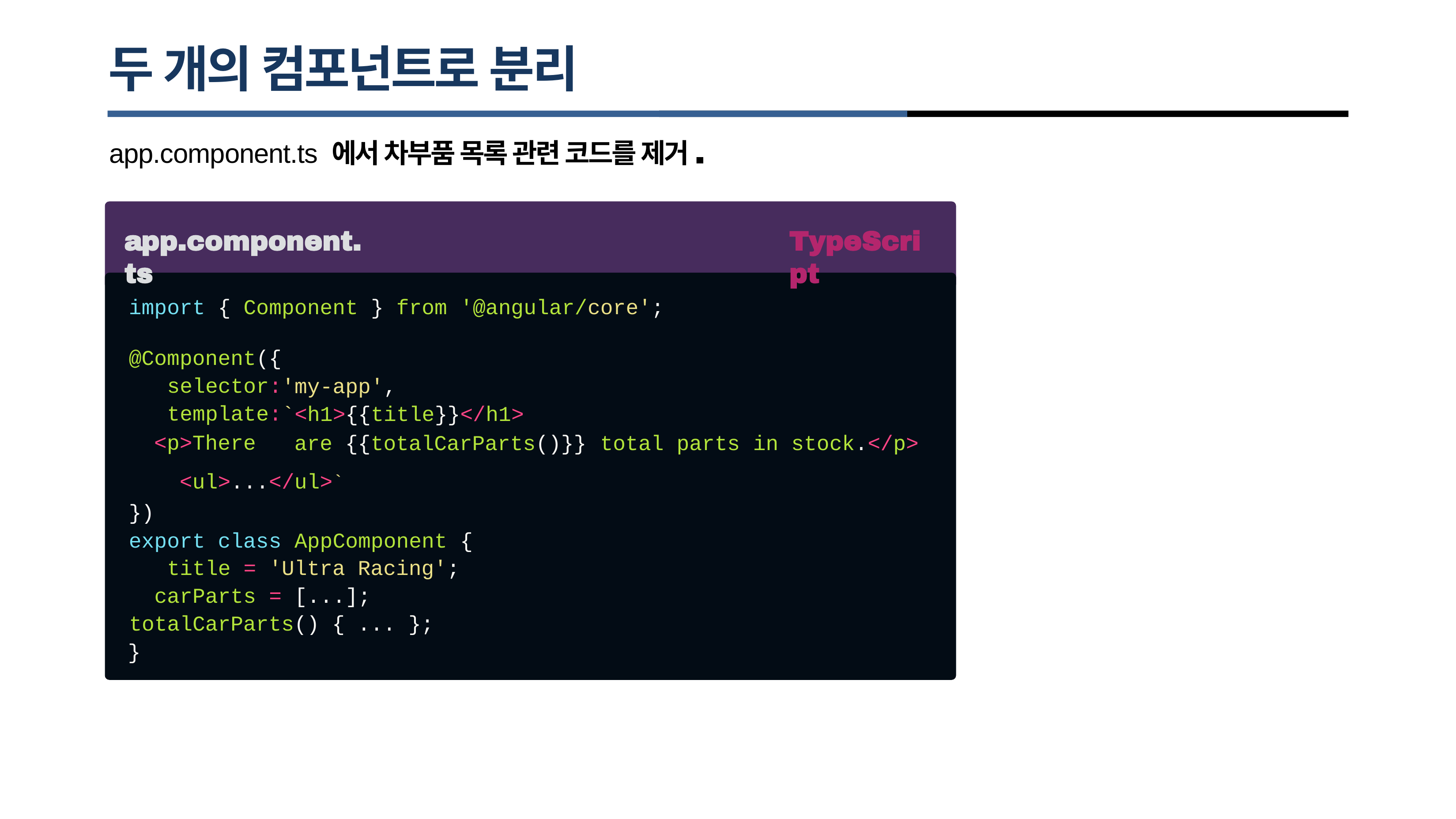

# 두 개의 컴포넌트로 분리
app.component.ts 에서 차부품 목록 관련 코드를 제거.

app.component.ts
TypeScript

import { Component
} from
'@angular/core';
@Component({  selector:  template:
<p>There
'my-app',
`<h1>{{title}}</h1>
are {{totalCarParts()}}
total
parts
in stock.</p>
<ul>...</ul>`
})
export class AppComponent {  title = 'Ultra Racing';  carParts = [...];
totalCarParts() { ... };
}